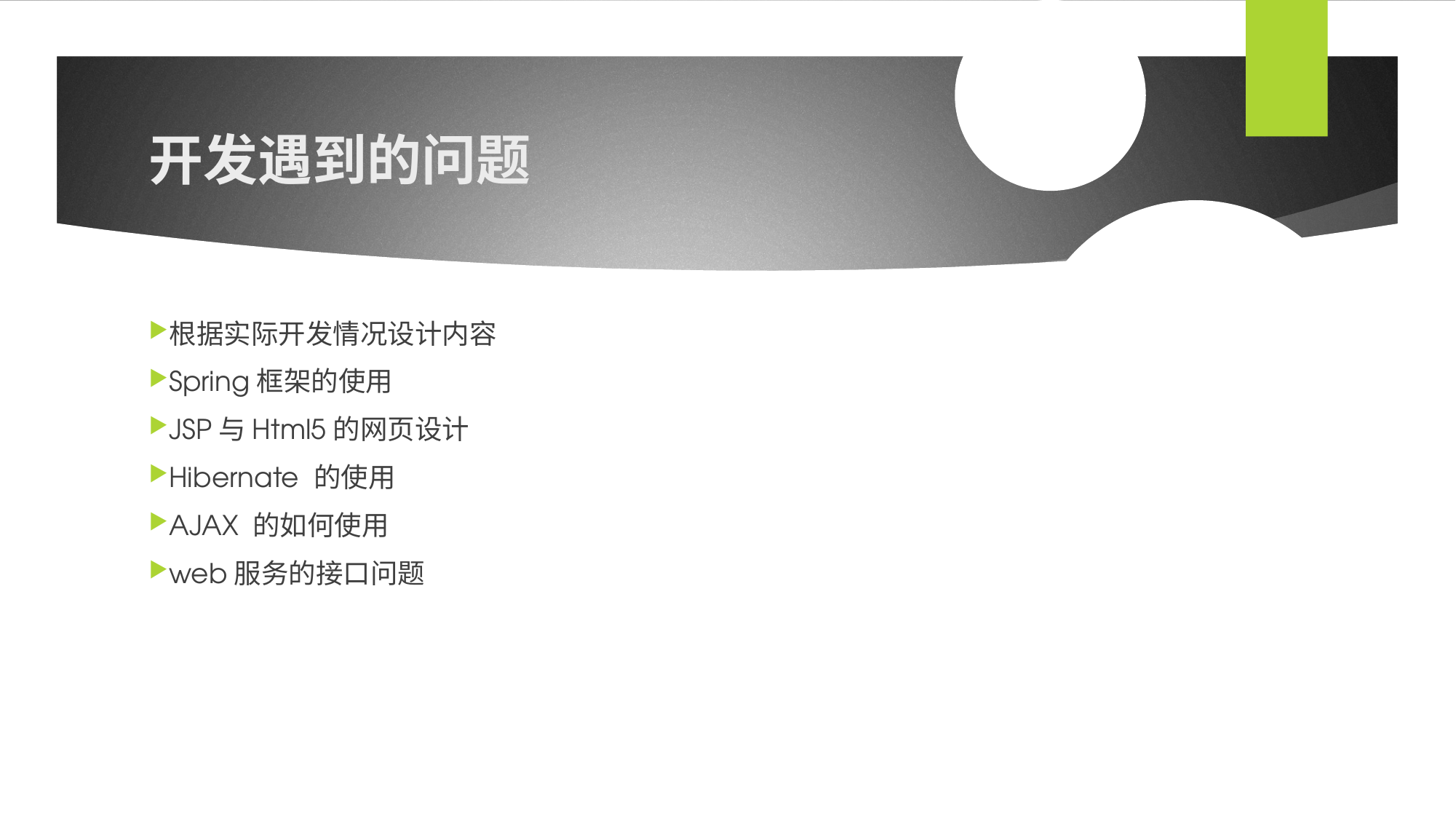

根据实际开发情况设计内容
Spring框架的使用
JSP与Html5的网页设计
Hibernate 的使用
AJAX 的如何使用
web服务的接口问题
# 开发遇到的问题